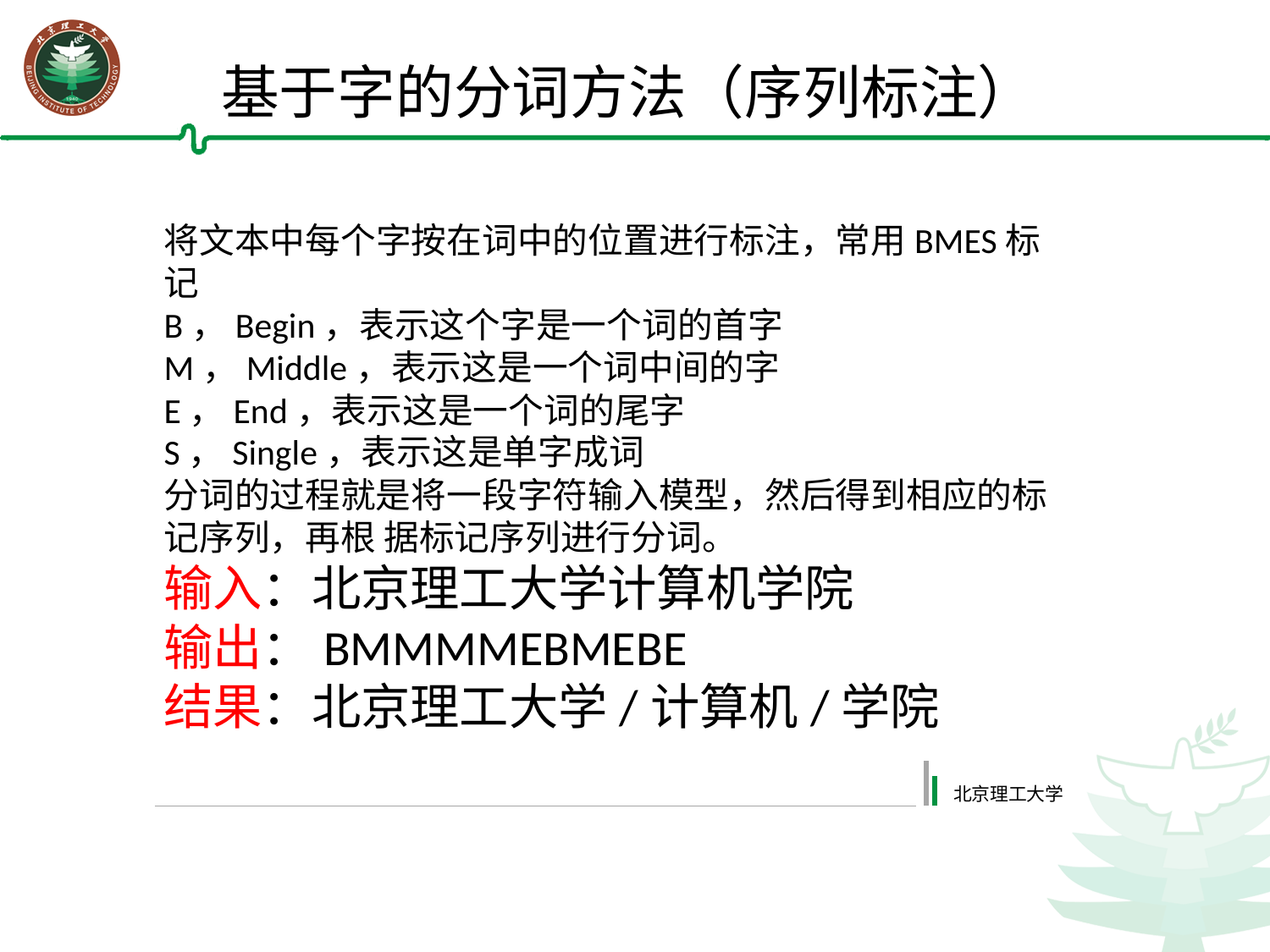

基于字的分词方法（序列标注）
将文本中每个字按在词中的位置进行标注，常用BMES标记
B，Begin，表示这个字是一个词的首字
M，Middle，表示这是一个词中间的字
E，End，表示这是一个词的尾字
S，Single，表示这是单字成词
分词的过程就是将一段字符输入模型，然后得到相应的标记序列，再根 据标记序列进行分词。
输入：北京理工大学计算机学院
输出：BMMMMEBMEBE
结果：北京理工大学/计算机/学院

北京理工大学